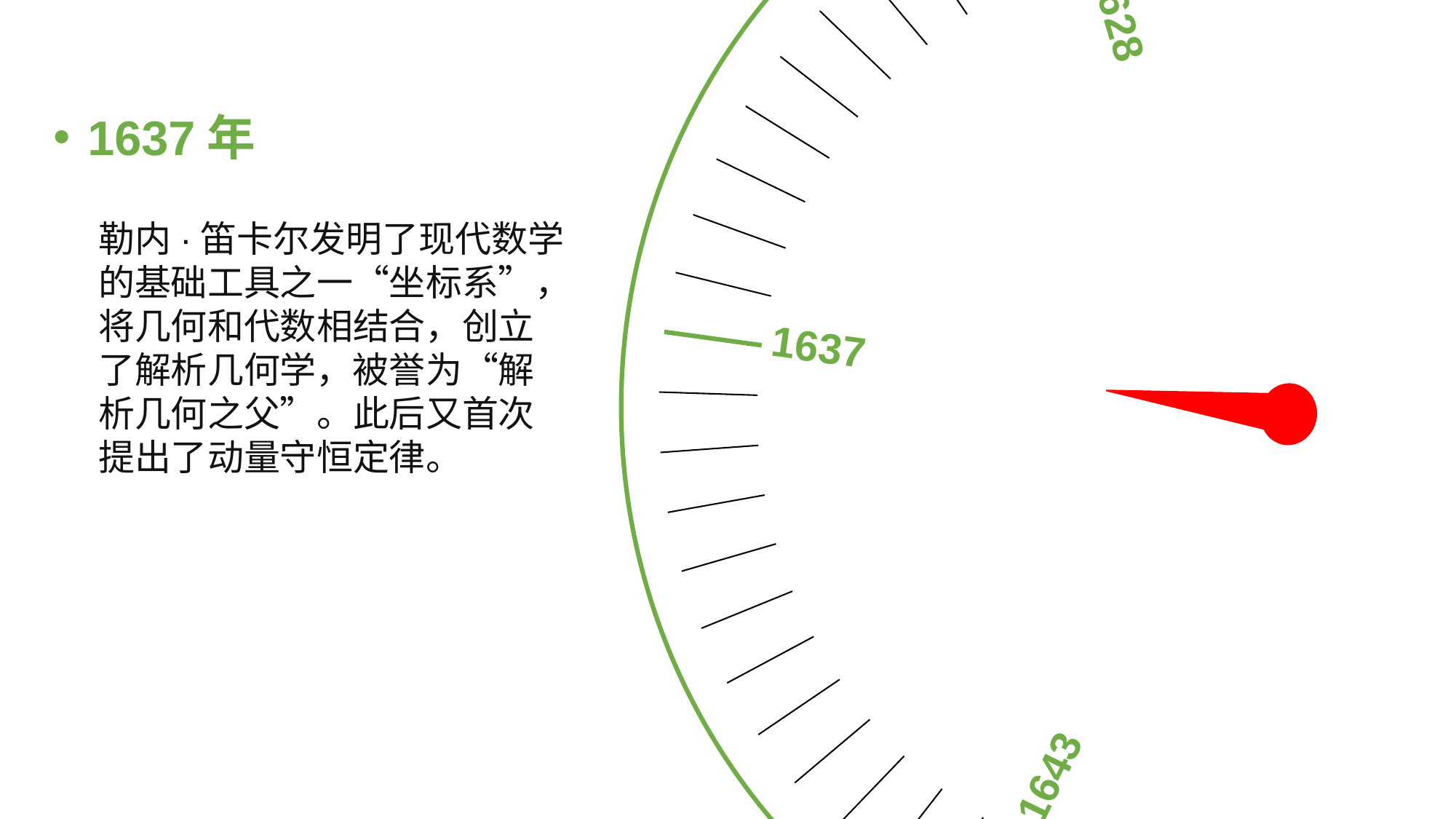

1643
1637
1653
1628
1654
1637年
勒内·笛卡尔发明了现代数学的基础工具之一“坐标系”，将几何和代数相结合，创立了解析几何学，被誉为“解析几何之父”。此后又首次提出了动量守恒定律。